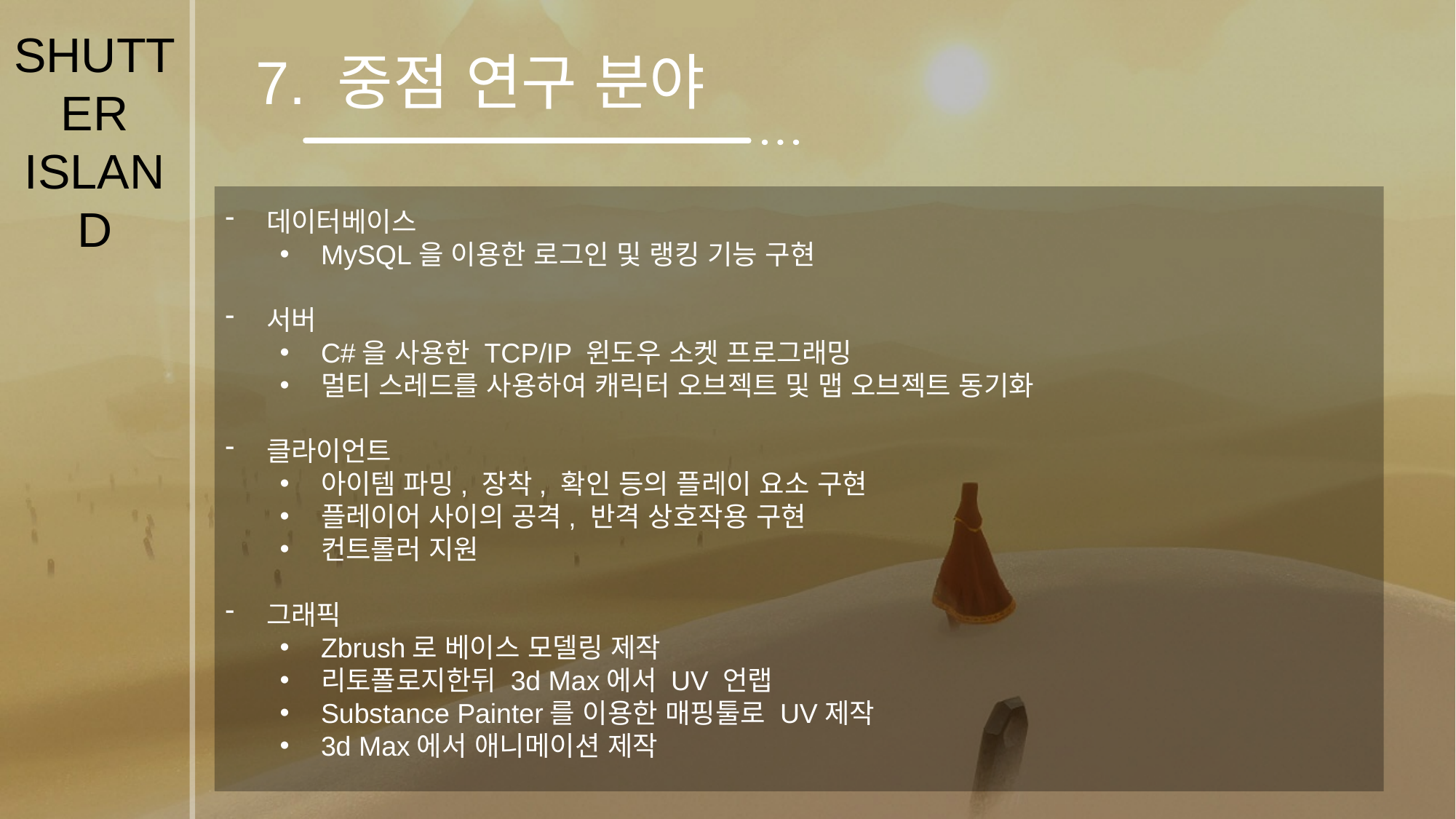

SHUTTER
ISLAND
7. 중점 연구 분야

데이터베이스
MySQL을 이용한 로그인 및 랭킹 기능 구현

서버
C#을 사용한 TCP/IP 윈도우 소켓 프로그래밍
멀티 스레드를 사용하여 캐릭터 오브젝트 및 맵 오브젝트 동기화

클라이언트
아이템 파밍, 장착, 확인 등의 플레이 요소 구현
플레이어 사이의 공격, 반격 상호작용 구현
컨트롤러 지원

그래픽
Zbrush로 베이스 모델링 제작
리토폴로지한뒤 3d Max에서 UV 언랩
Substance Painter를 이용한 매핑툴로 UV제작
3d Max에서 애니메이션 제작